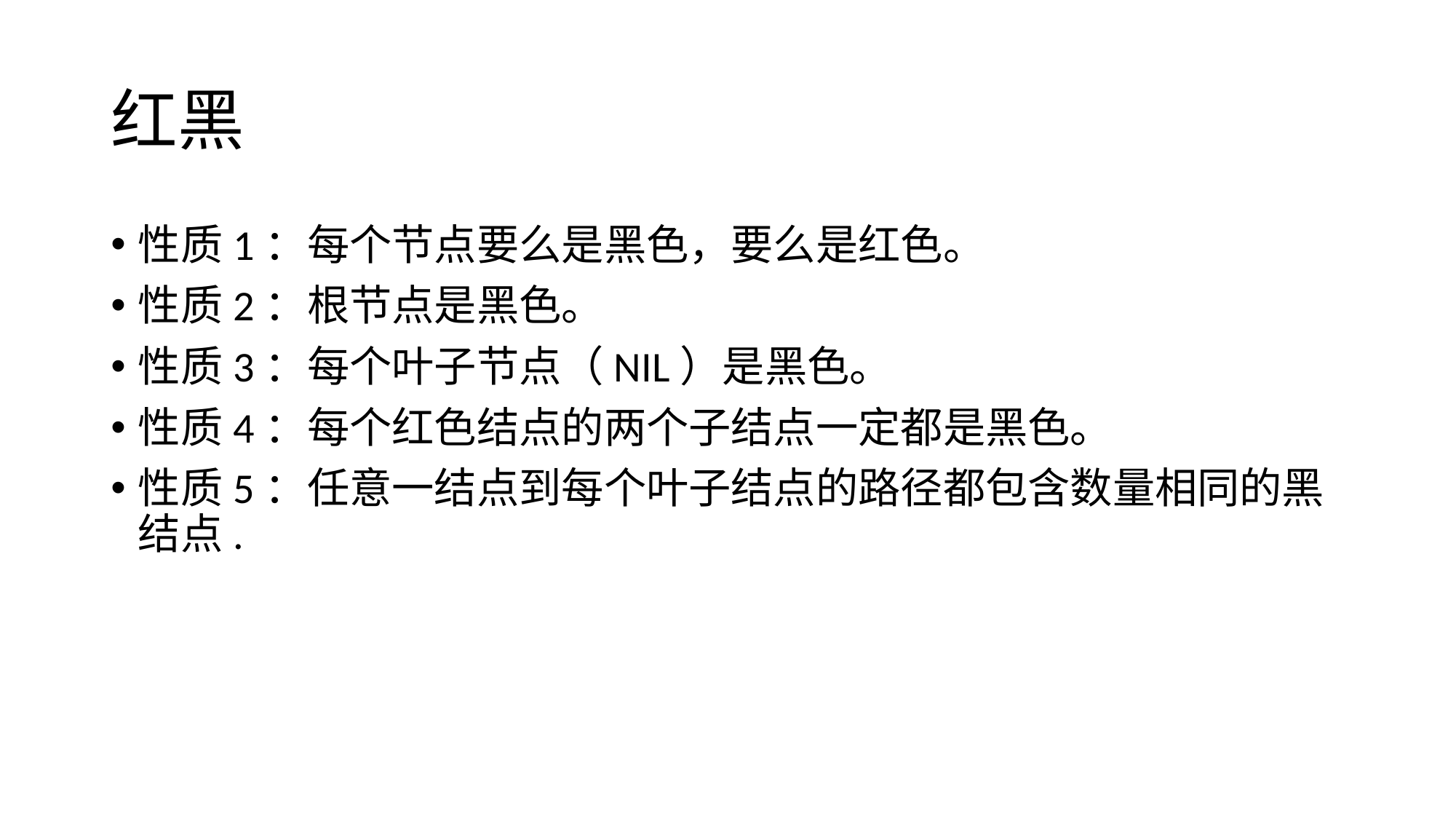

# 红黑
性质1：每个节点要么是黑色，要么是红色。
性质2：根节点是黑色。
性质3：每个叶子节点（NIL）是黑色。
性质4：每个红色结点的两个子结点一定都是黑色。
性质5：任意一结点到每个叶子结点的路径都包含数量相同的黑结点.